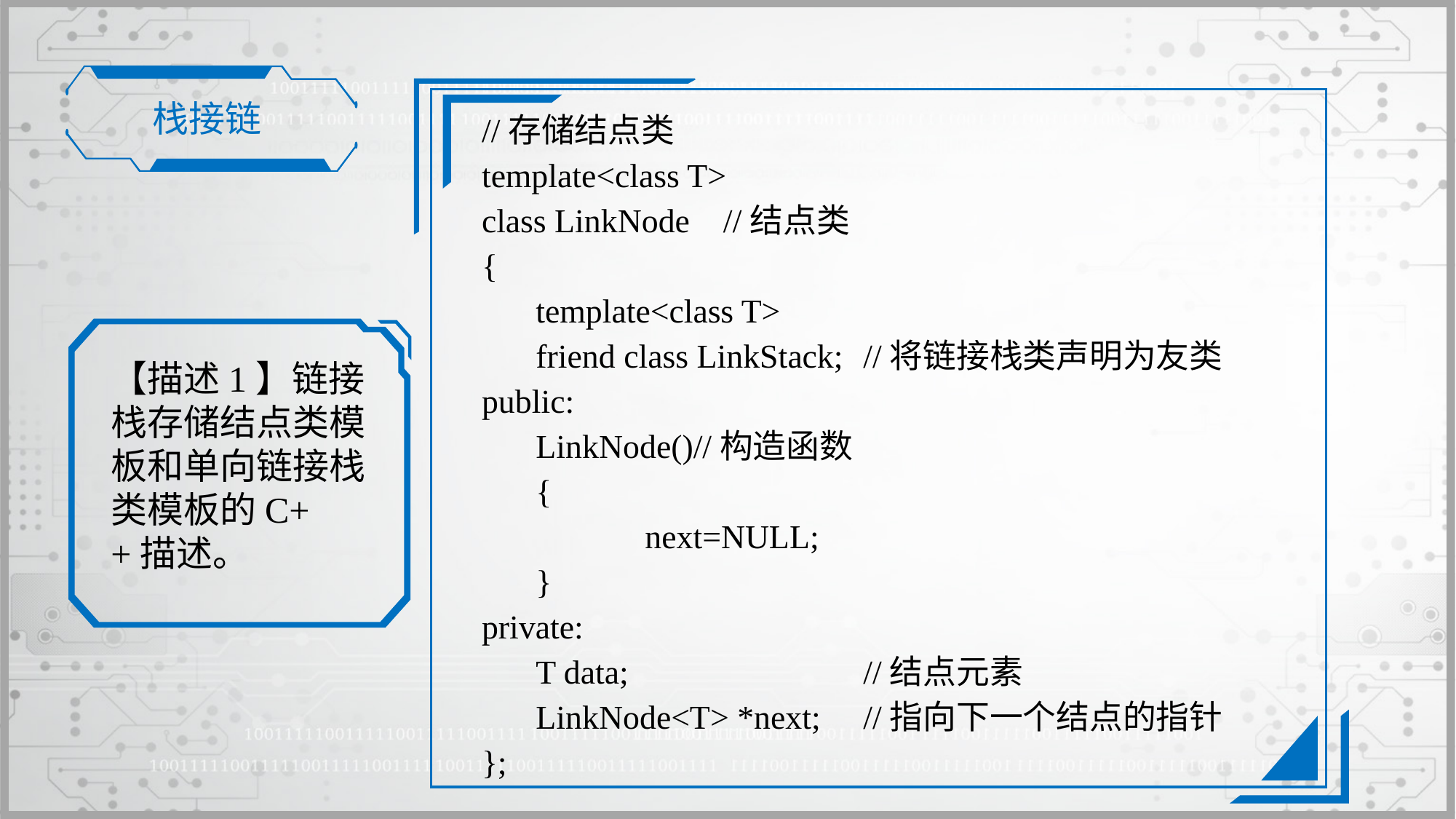

栈接链

//存储结点类
template<class T>
class LinkNode    //结点类
{
	template<class T>
	friend class LinkStack;	//将链接栈类声明为友类
public:
	LinkNode()//构造函数
	{
		next=NULL;
	}
private:
	T data;			//结点元素
	LinkNode<T> *next;	//指向下一个结点的指针
};

【描述1】链接栈存储结点类模板和单向链接栈类模板的C++描述。